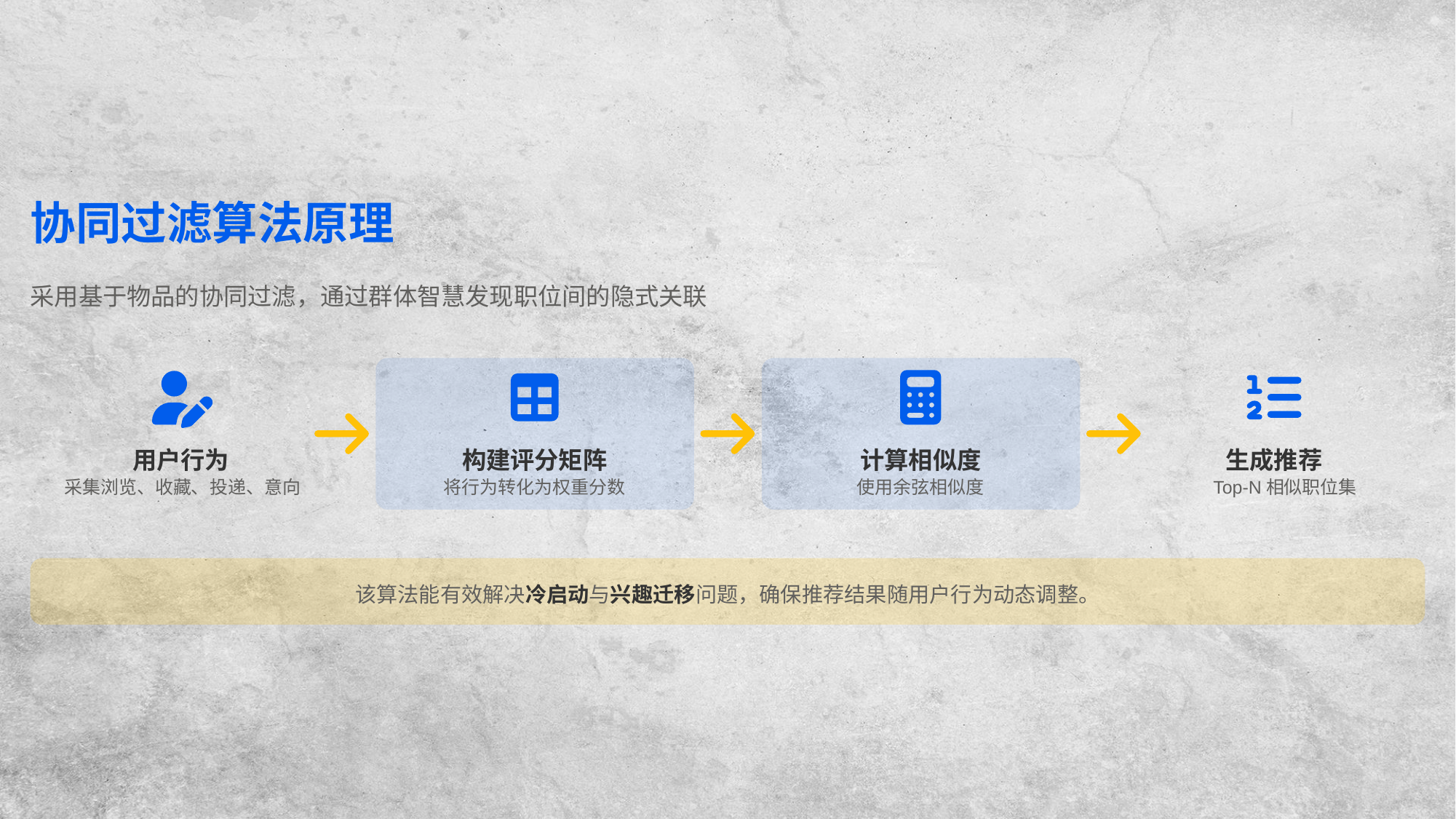

协同过滤算法原理
采用基于物品的协同过滤，通过群体智慧发现职位间的隐式关联

用户行为
构建评分矩阵
计算相似度
生成推荐
采集浏览、收藏、投递、意向
将行为转化为权重分数
使用余弦相似度
Top-N相似职位集

该算法能有效解决冷启动与兴趣迁移问题，确保推荐结果随用户行为动态调整。